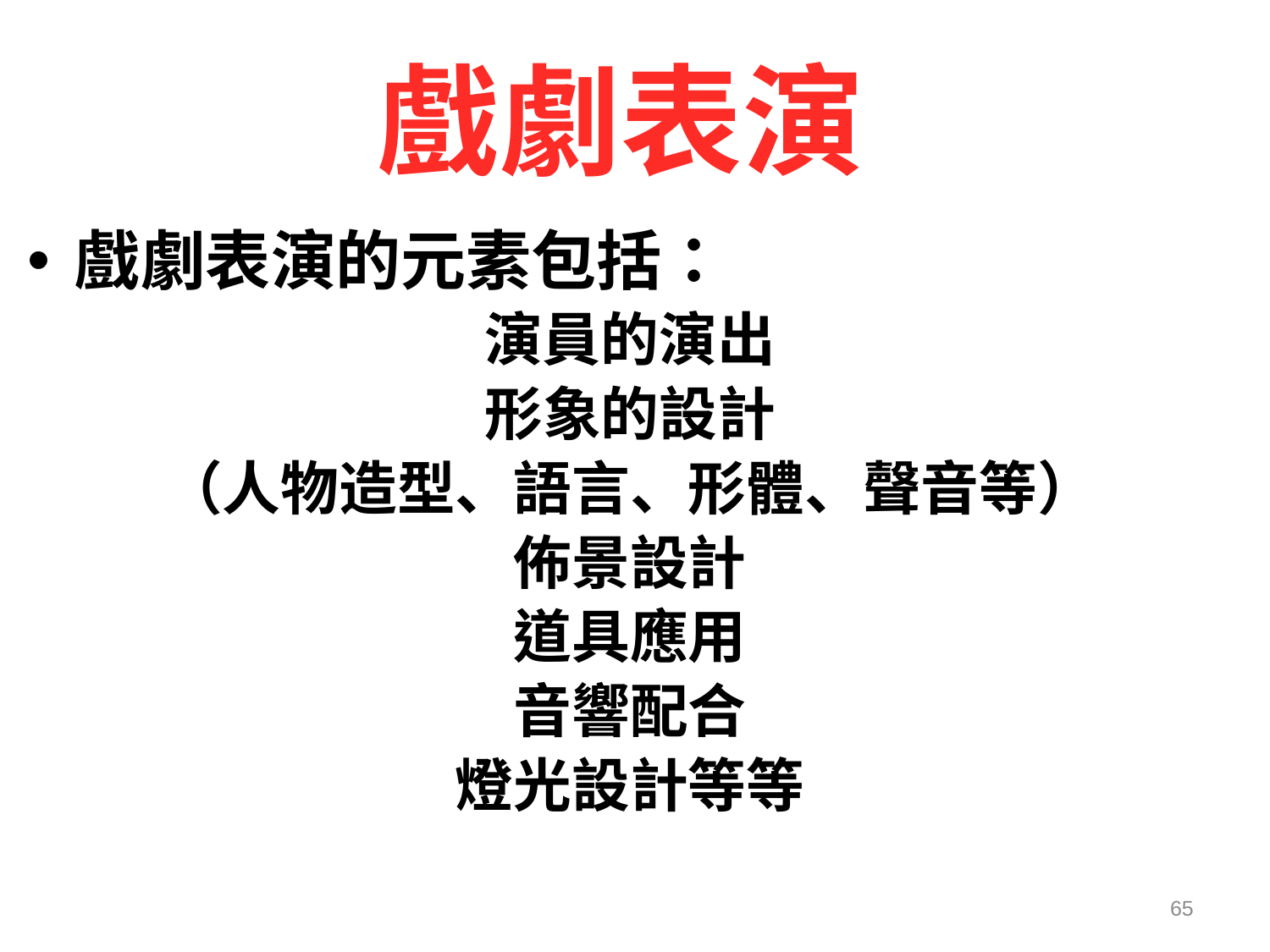

# 戲劇表演
戲劇表演的元素包括：
演員的演出
形象的設計
（人物造型、語言、形體、聲音等）
佈景設計
道具應用
音響配合
燈光設計等等
65